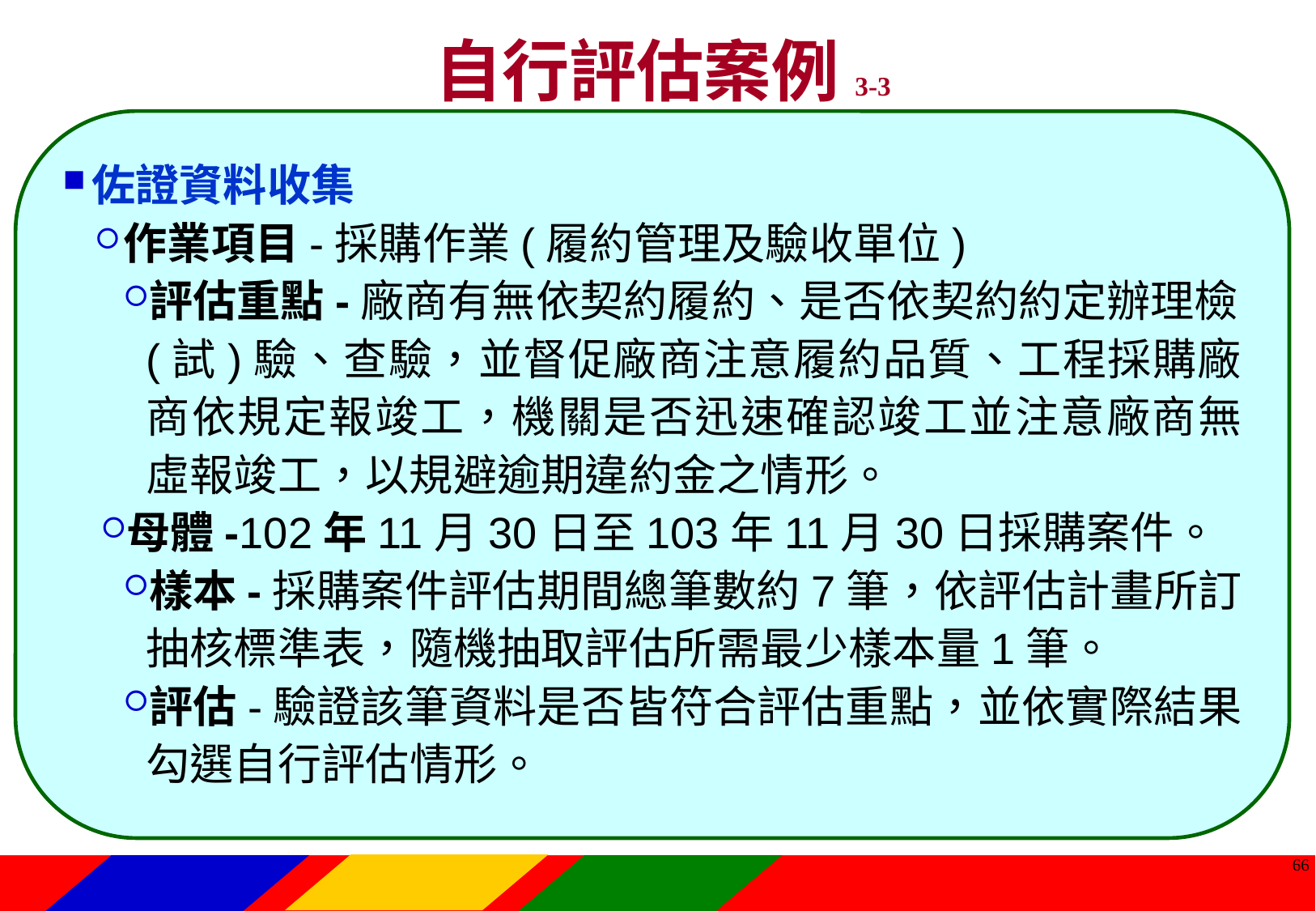

自行評估案例3-3

佐證資料收集
作業項目-採購作業(履約管理及驗收單位)
評估重點-廠商有無依契約履約、是否依契約約定辦理檢(試)驗、查驗，並督促廠商注意履約品質、工程採購廠商依規定報竣工，機關是否迅速確認竣工並注意廠商無虛報竣工，以規避逾期違約金之情形。
母體-102年11月30日至103年11月30日採購案件。
樣本-採購案件評估期間總筆數約7筆，依評估計畫所訂抽核標準表，隨機抽取評估所需最少樣本量1筆。
評估-驗證該筆資料是否皆符合評估重點，並依實際結果勾選自行評估情形。
66